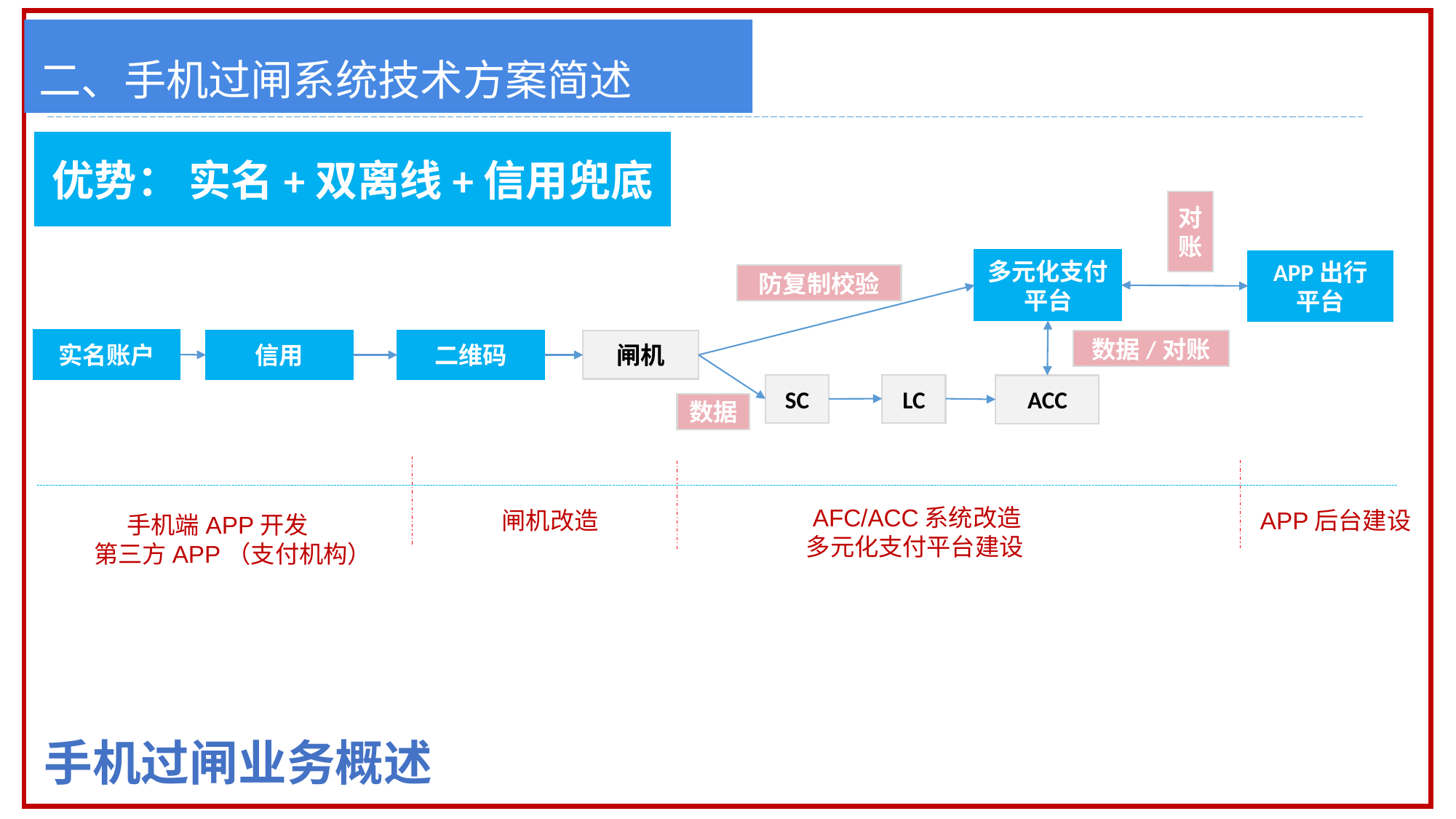

二、手机过闸系统技术方案简述
优势： 实名+双离线+信用兜底
对
账
多元化支付平台
APP出行
平台
防复制校验
实名账户
信用
闸机
数据/对账
二维码
LC
SC
ACC
数据
 AFC/ACC系统改造
多元化支付平台建设
闸机改造
APP后台建设
     手机端APP开发
第三方APP（支付机构）
手机过闸业务概述